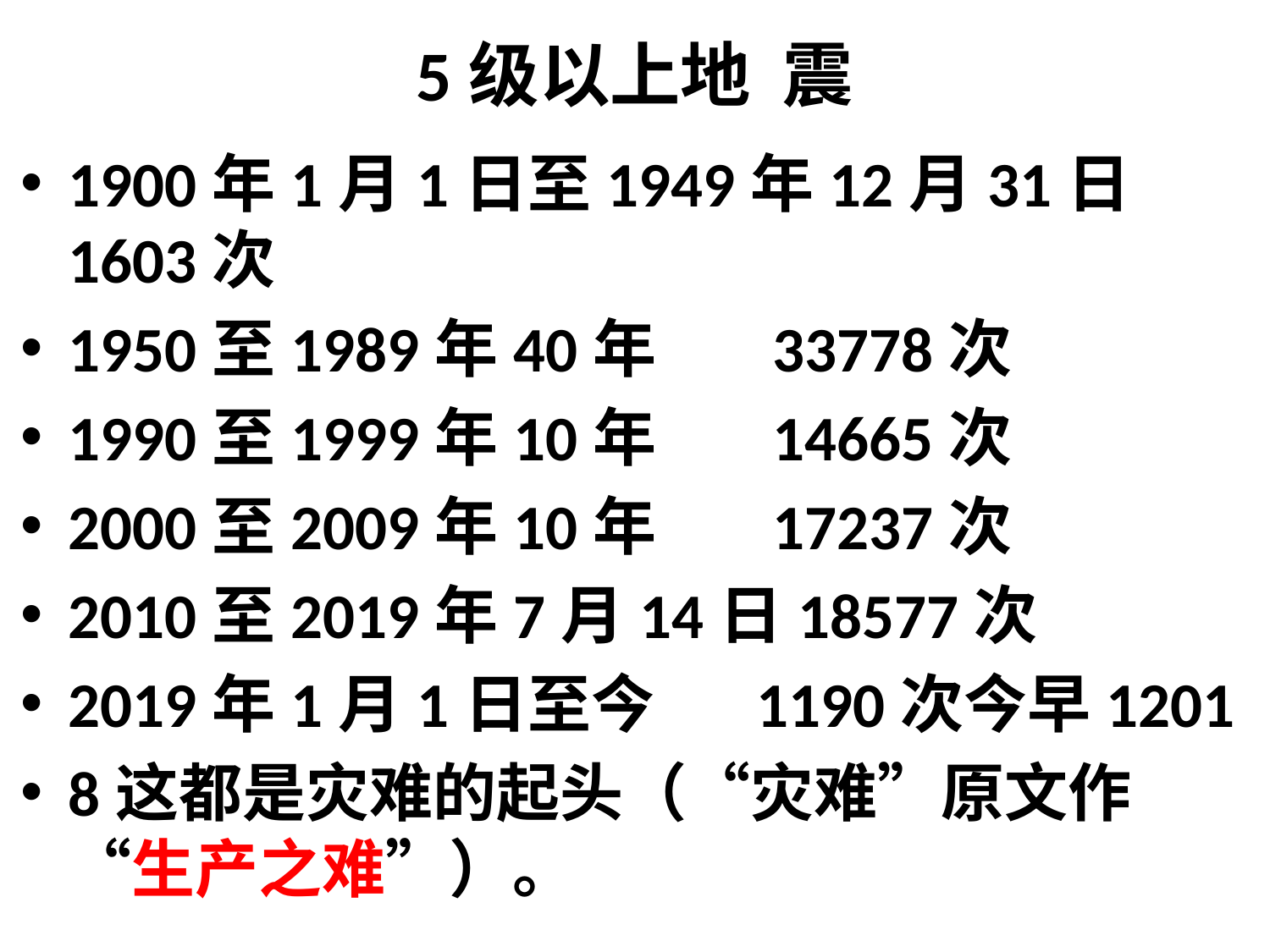

# 5级以上地  震
1900年1月1日至1949年12月31日1603次
1950至1989年40年       33778次
1990至1999年10年       14665次
2000至2009年10年       17237次
2010至2019年7月14日18577次
2019年1月1日至今      1190次今早1201
8这都是灾难的起头（“灾难”原文作“生产之难”）。